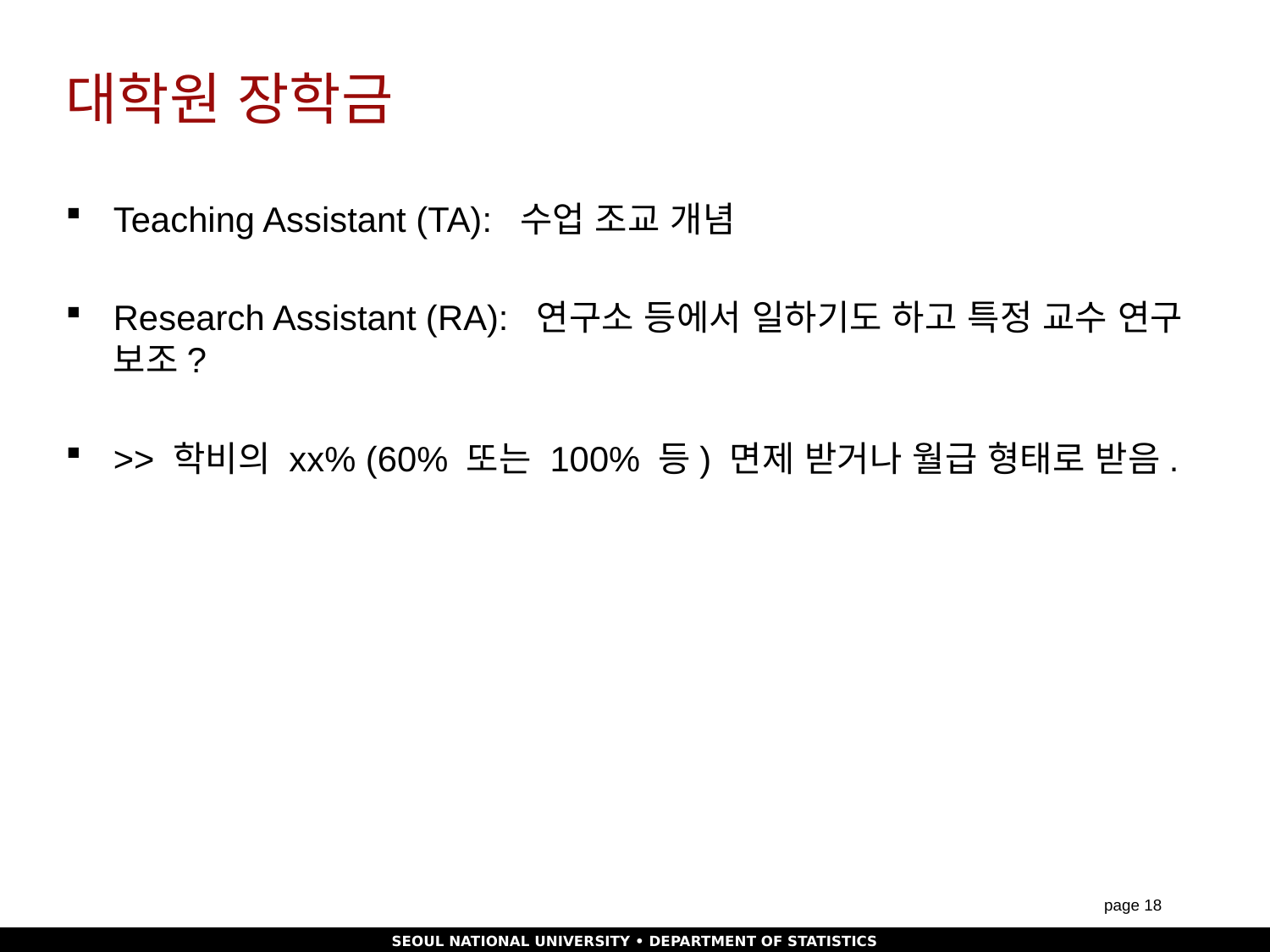

# 대학원 장학금
Teaching Assistant (TA):  수업 조교 개념

Research Assistant (RA):  연구소 등에서 일하기도 하고 특정 교수 연구 보조?

>> 학비의 xx% (60% 또는 100% 등) 면제 받거나 월급 형태로 받음.

page 18